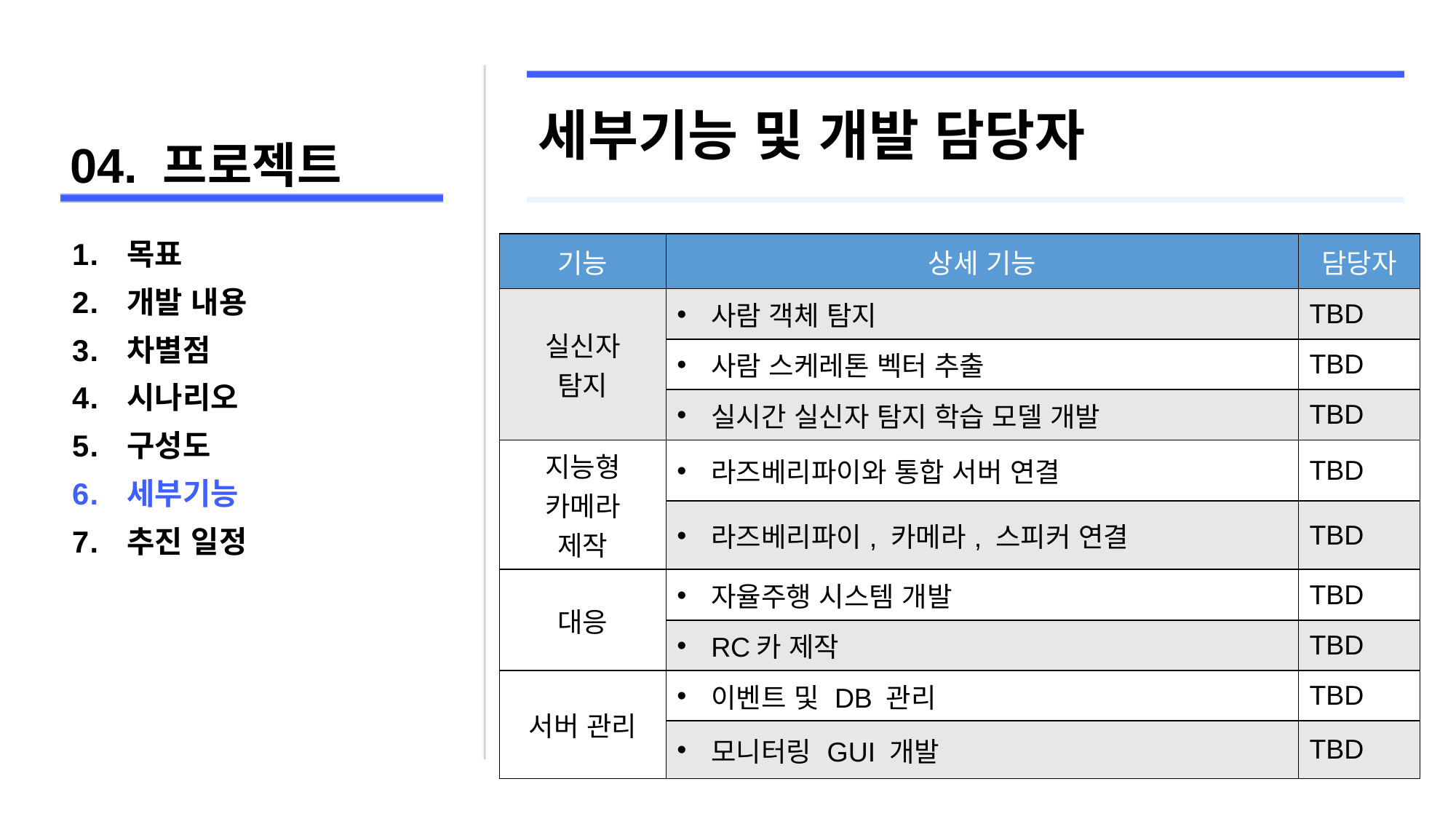

# 04. 프로젝트
세부기능 및 개발 담당자
목표
개발 내용
차별점
시나리오
구성도
세부기능
추진 일정
| 기능 | 상세 기능 | 담당자 |
| --- | --- | --- |
| 실신자 탐지 | 사람 객체 탐지 | TBD |
|  | 사람 스케레톤 벡터 추출 | TBD |
|  | 실시간 실신자 탐지 학습 모델 개발 | TBD |
| 지능형 카메라 제작 | 라즈베리파이와 통합 서버 연결 | TBD |
|  | 라즈베리파이, 카메라, 스피커 연결 | TBD |
| 대응 | 자율주행 시스템 개발 | TBD |
|  | RC카 제작 | TBD |
| 서버 관리 | 이벤트 및 DB 관리 | TBD |
|  | 모니터링 GUI 개발 | TBD |